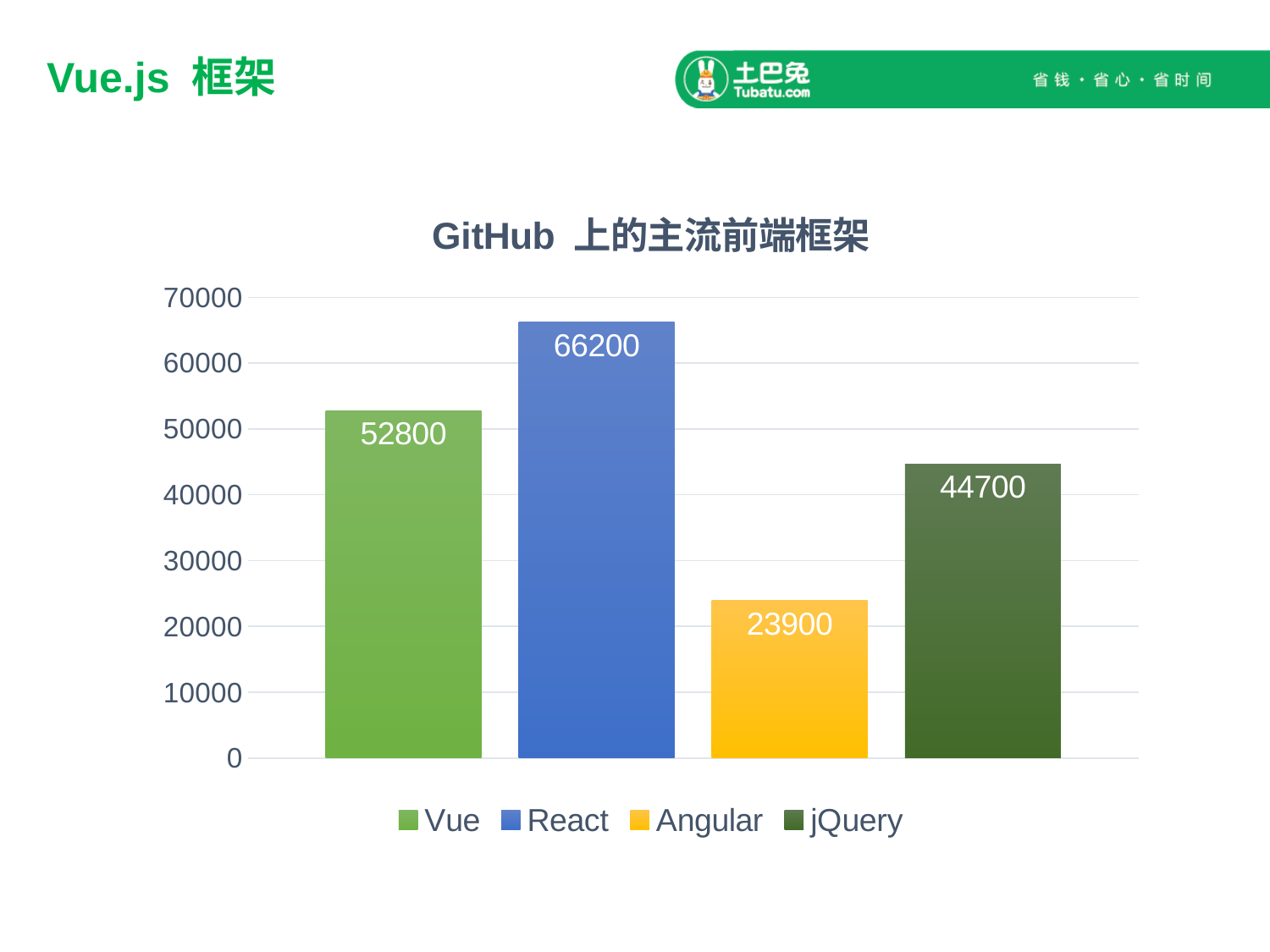

# Vue.js 框架

### Chart: GitHub 上的主流前端框架

| Category | Vue | React | Angular | jQuery |
|---|---|---|---|---|
| Star | 52800.0 | 66200.0 | 23900.0 | 44700.0 |